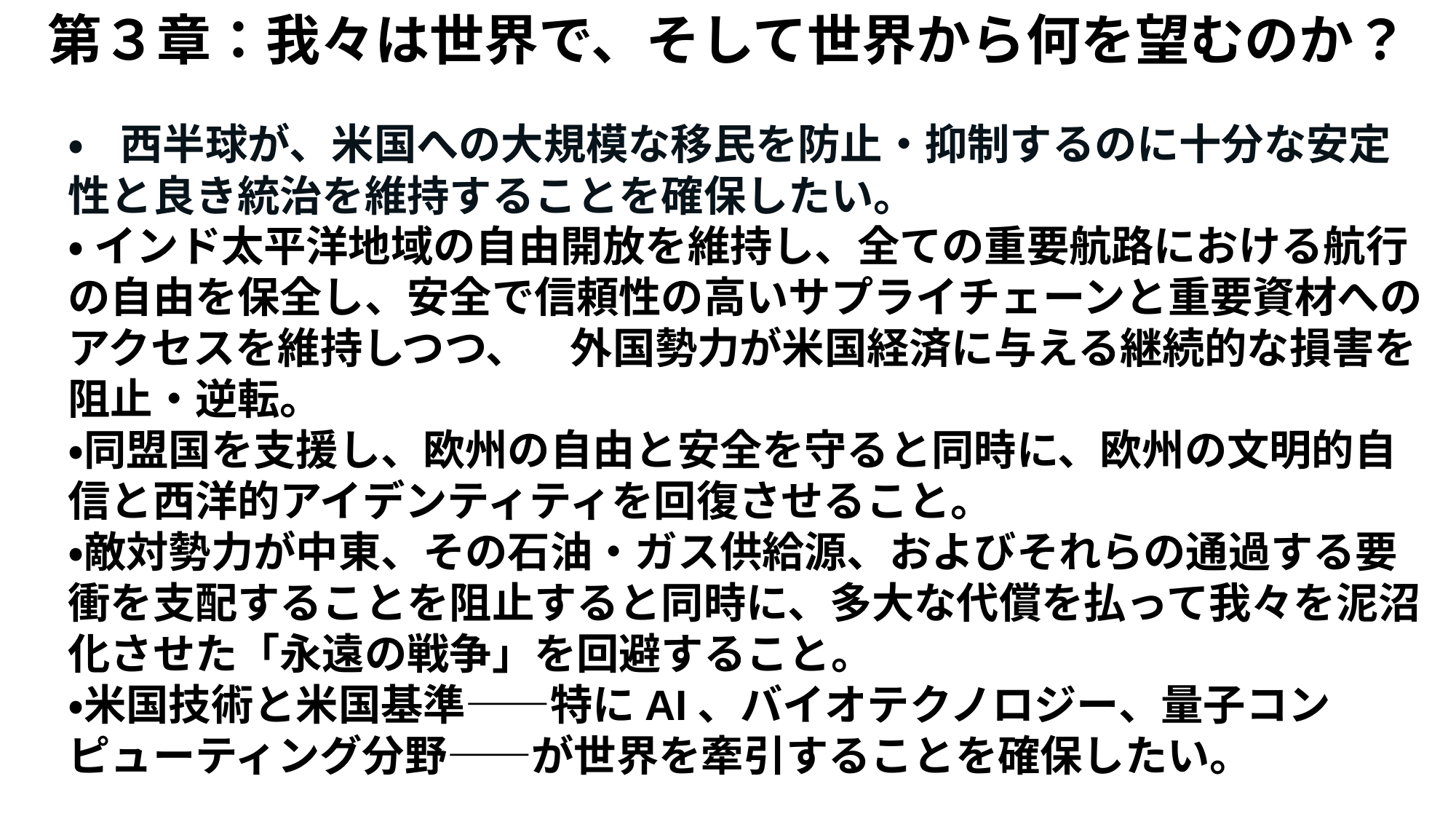

第３章：我々は世界で、そして世界から何を望むのか？
•西半球が、米国への大規模な移民を防止・抑制するのに十分な安定性と良き統治を維持することを確保したい。
•インド太平洋地域の自由開放を維持し、全ての重要航路における航行の自由を保全し、安全で信頼性の高いサプライチェーンと重要資材へのアクセスを維持しつつ、　外国勢力が米国経済に与える継続的な損害を阻止・逆転。
•同盟国を支援し、欧州の自由と安全を守ると同時に、欧州の文明的自信と西洋的アイデンティティを回復させること。
•敵対勢力が中東、その石油・ガス供給源、およびそれらの通過する要衝を支配することを阻止すると同時に、多大な代償を払って我々を泥沼化させた「永遠の戦争」を回避すること。
•米国技術と米国基準——特にAI、バイオテクノロジー、量子コンピューティング分野——が世界を牽引することを確保したい。